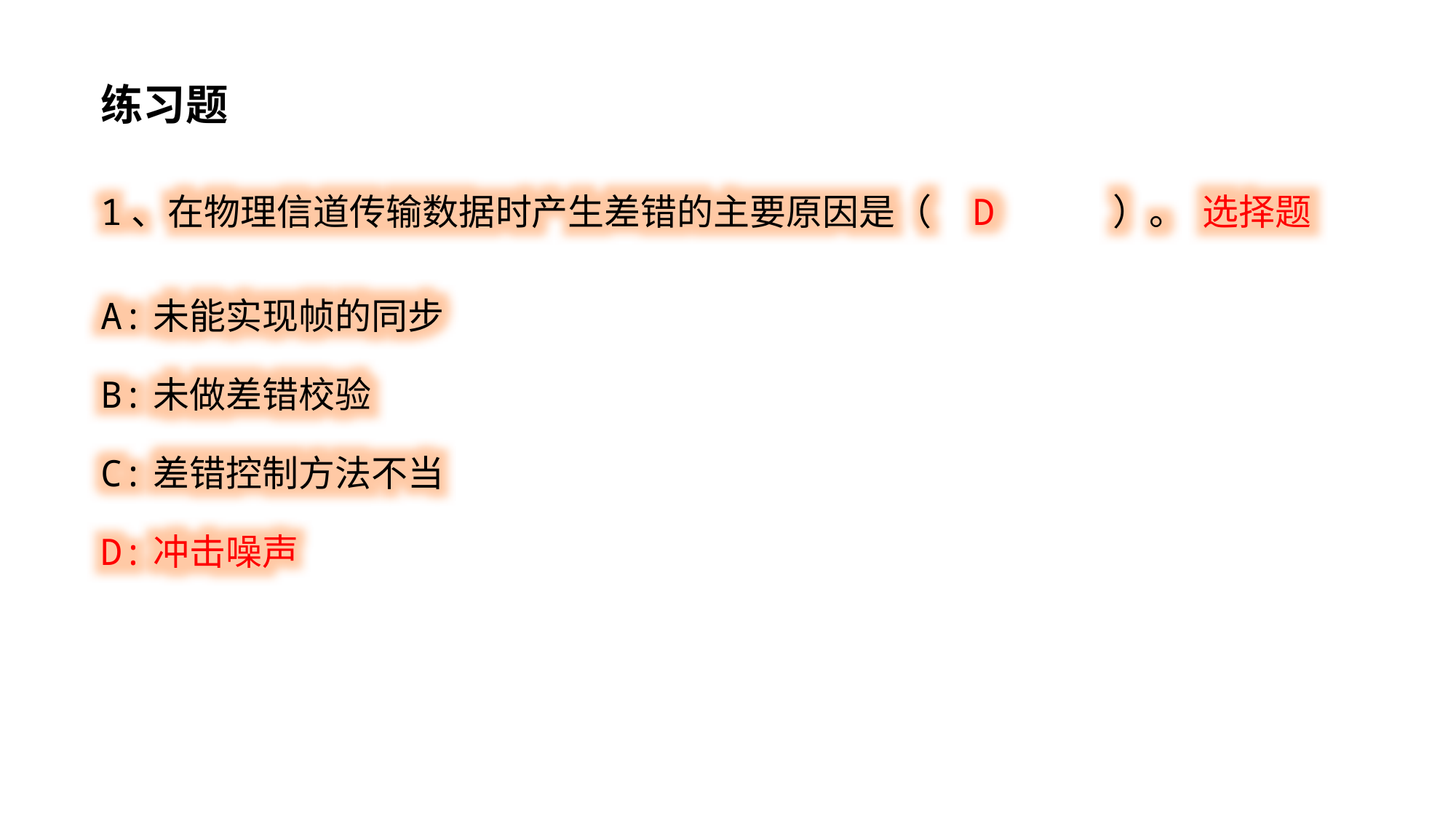

练习题
1、在物理信道传输数据时产生差错的主要原因是（    D     ）。  选择题

A:未能实现帧的同步

B:未做差错校验

C:差错控制方法不当

D:冲击噪声